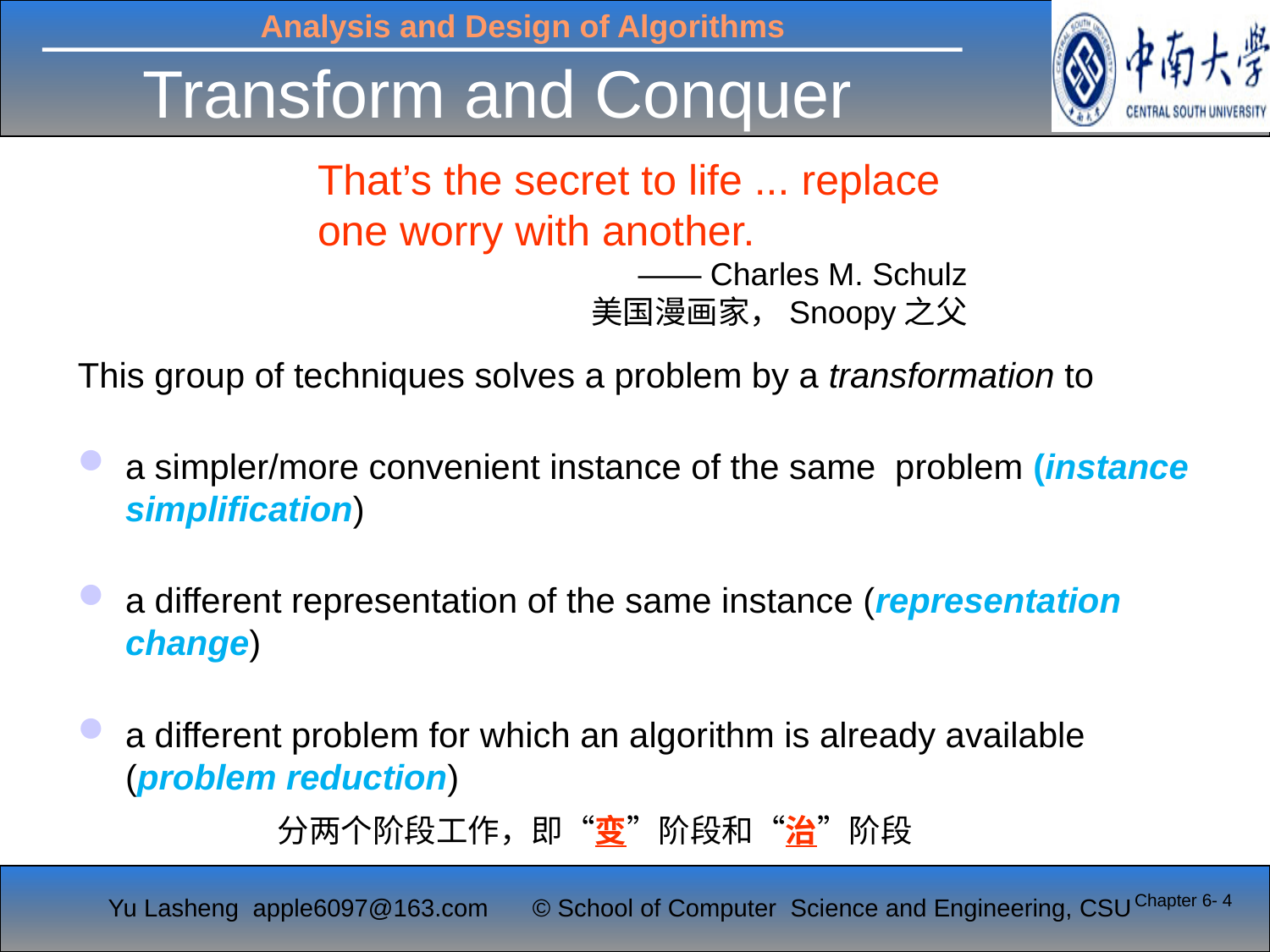

# Transform and Conquer
That’s the secret to life ... replace one worry with another.
—— Charles M. Schulz
美国漫画家，Snoopy之父
This group of techniques solves a problem by a transformation to
a simpler/more convenient instance of the same  problem (instance simplification)
a different representation of the same instance (representation change)
a different problem for which an algorithm is already available (problem reduction)
分两个阶段工作，即“变”阶段和“治”阶段
Chapter 6- 4